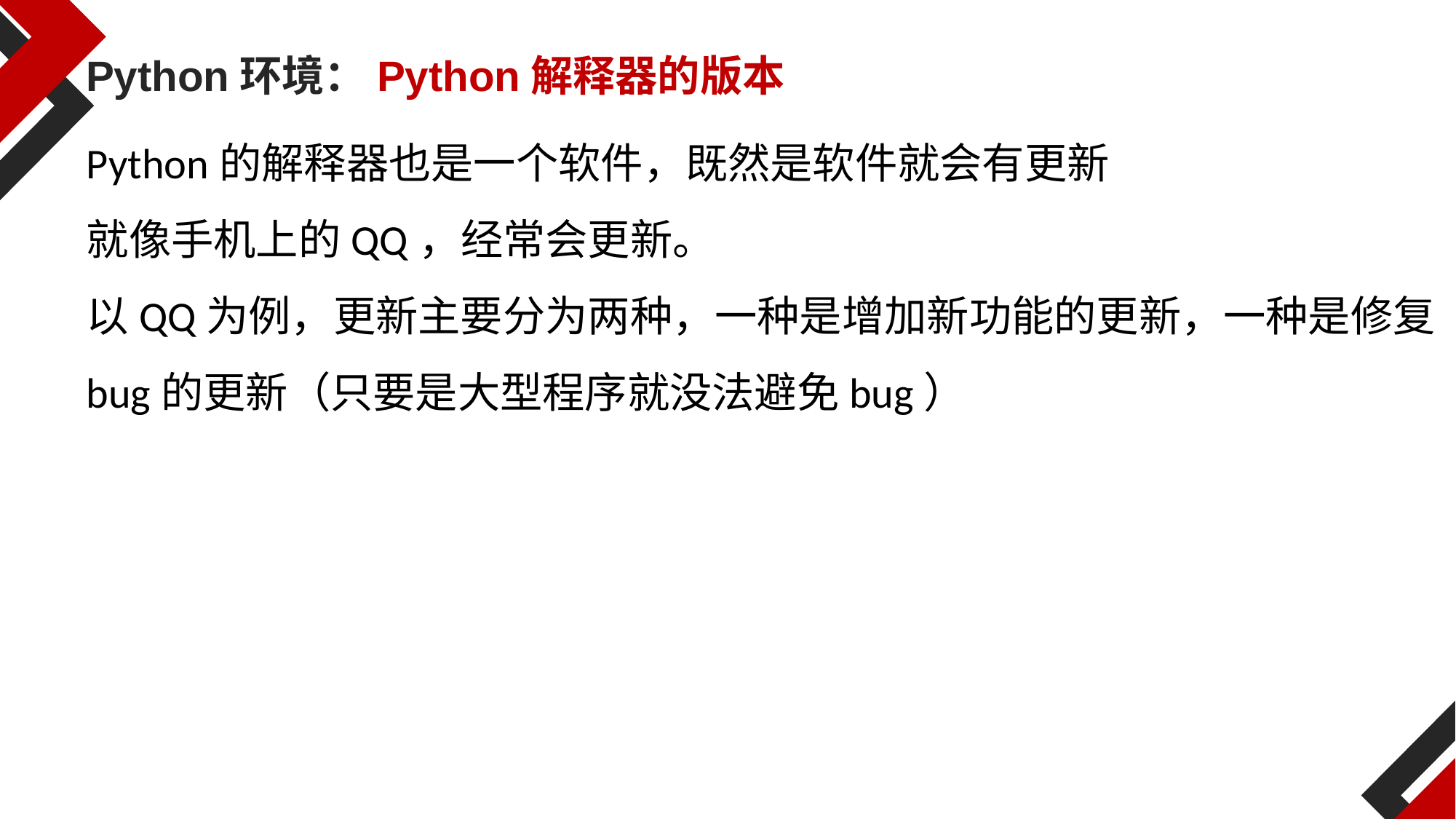

Python环境：Python解释器的版本
Python的解释器也是一个软件，既然是软件就会有更新
就像手机上的QQ，经常会更新。
以QQ为例，更新主要分为两种，一种是增加新功能的更新，一种是修复bug的更新（只要是大型程序就没法避免bug）